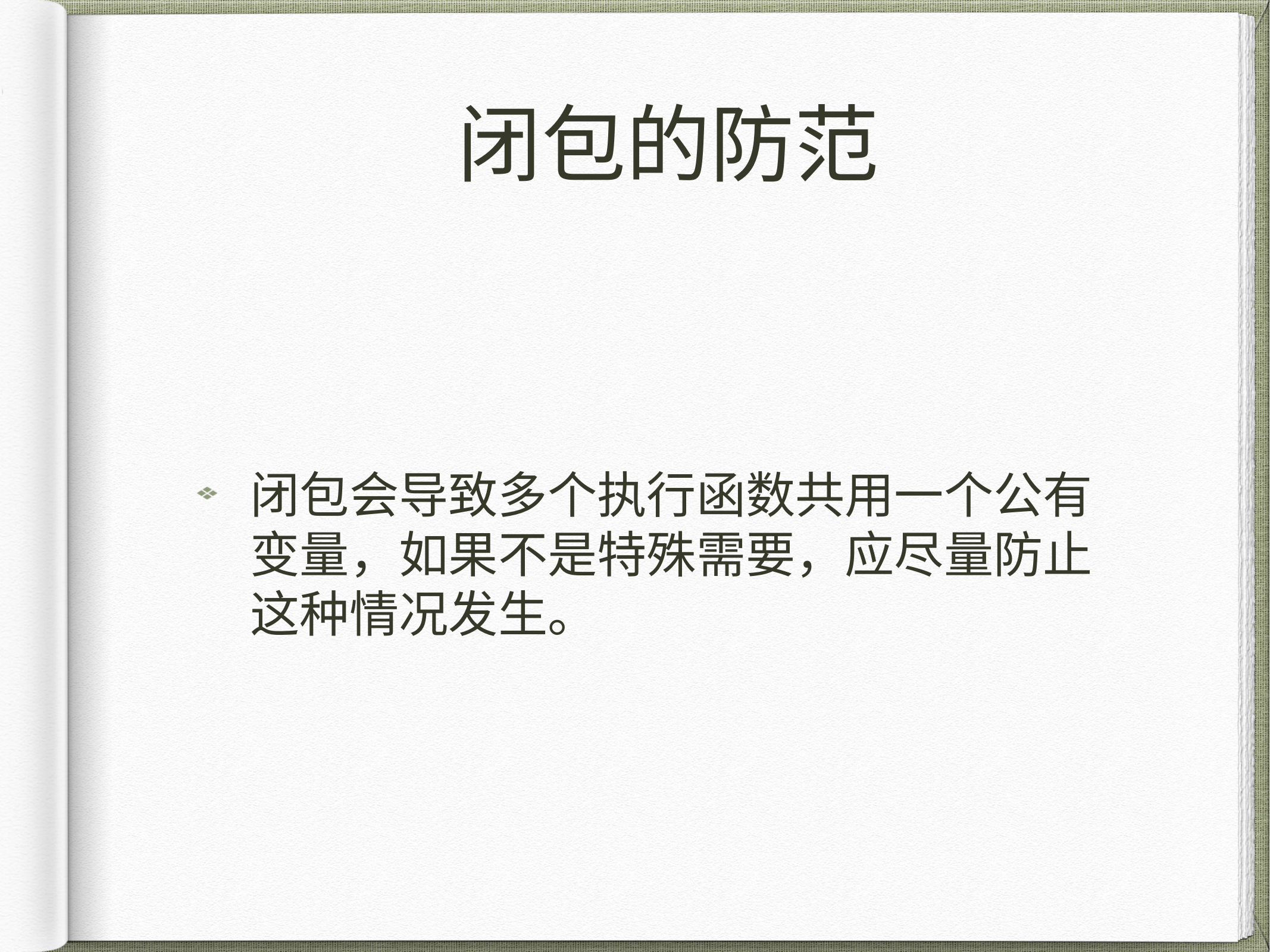

# 闭包的防范
闭包会导致多个执行函数共用一个公有变量，如果不是特殊需要，应尽量防止这种情况发生。